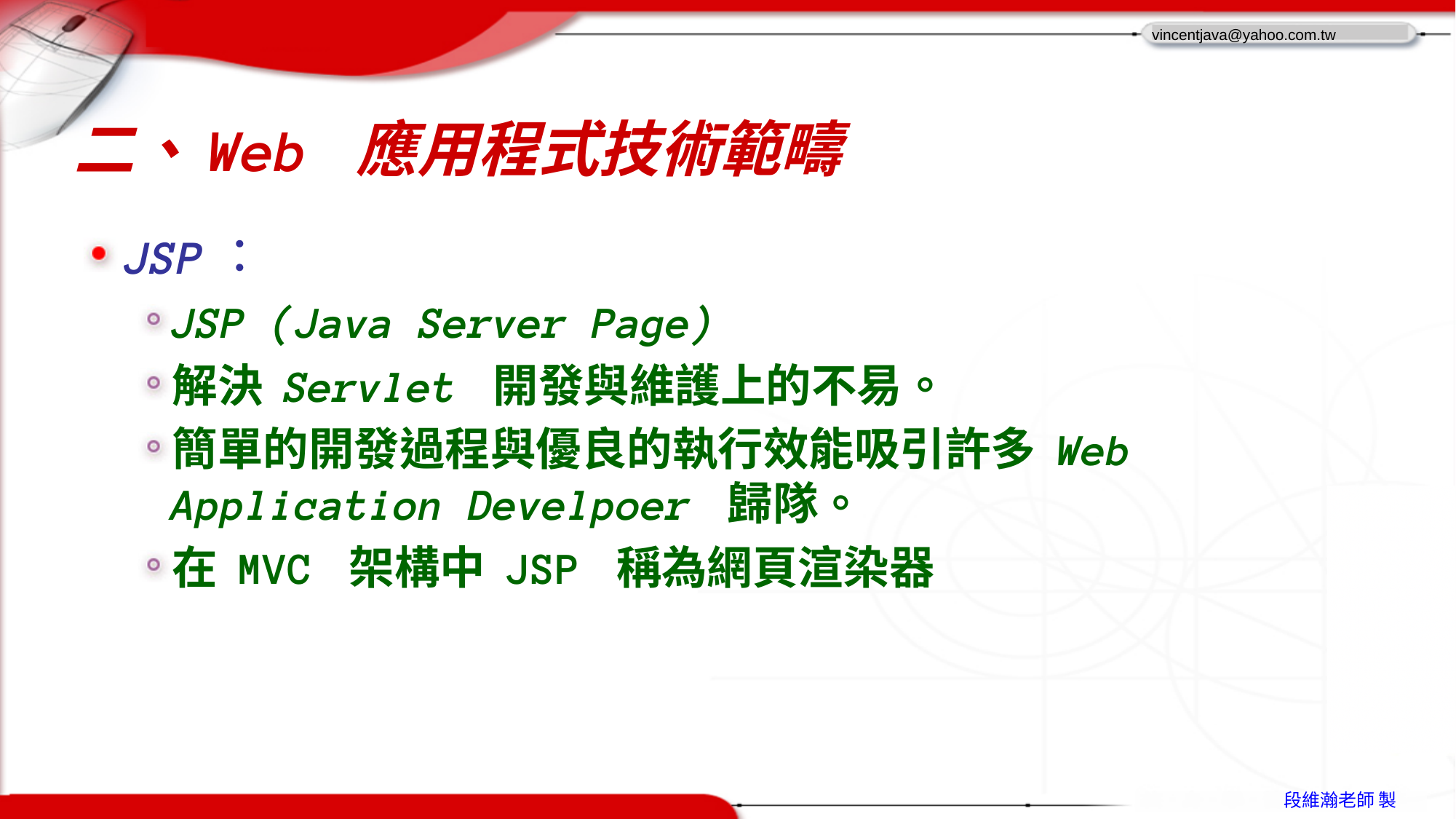

# 二、Web 應用程式技術範疇
JSP：
JSP (Java Server Page)
解決 Servlet 開發與維護上的不易。
簡單的開發過程與優良的執行效能吸引許多 Web Application Develpoer 歸隊。
在 MVC 架構中 JSP 稱為網頁渲染器